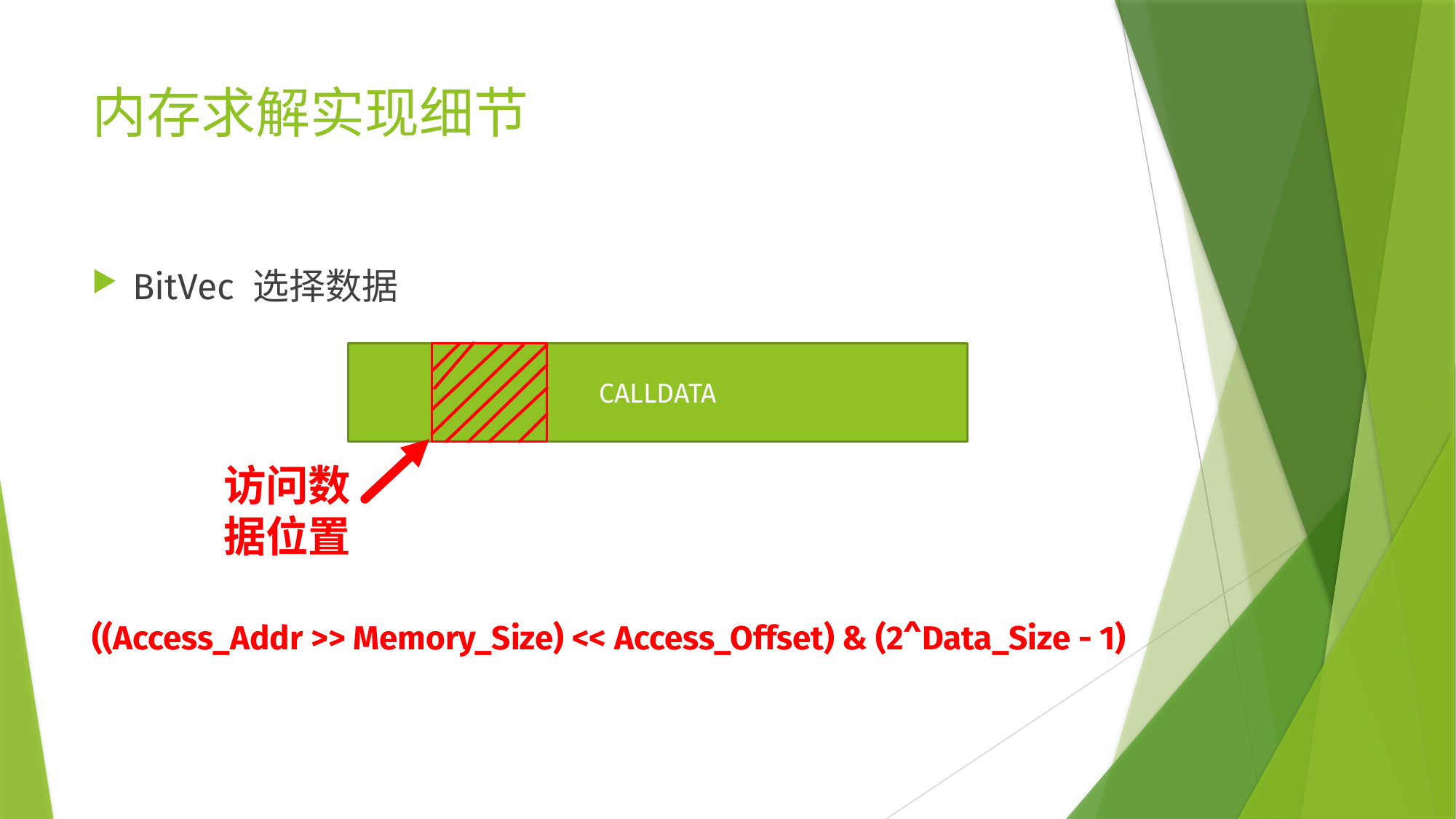

# 内存求解实现细节
BitVec 选择数据

((Access_Addr >> Memory_Size) << Access_Offset) & (2^Data_Size - 1)
CALLDATA

访问数据位置